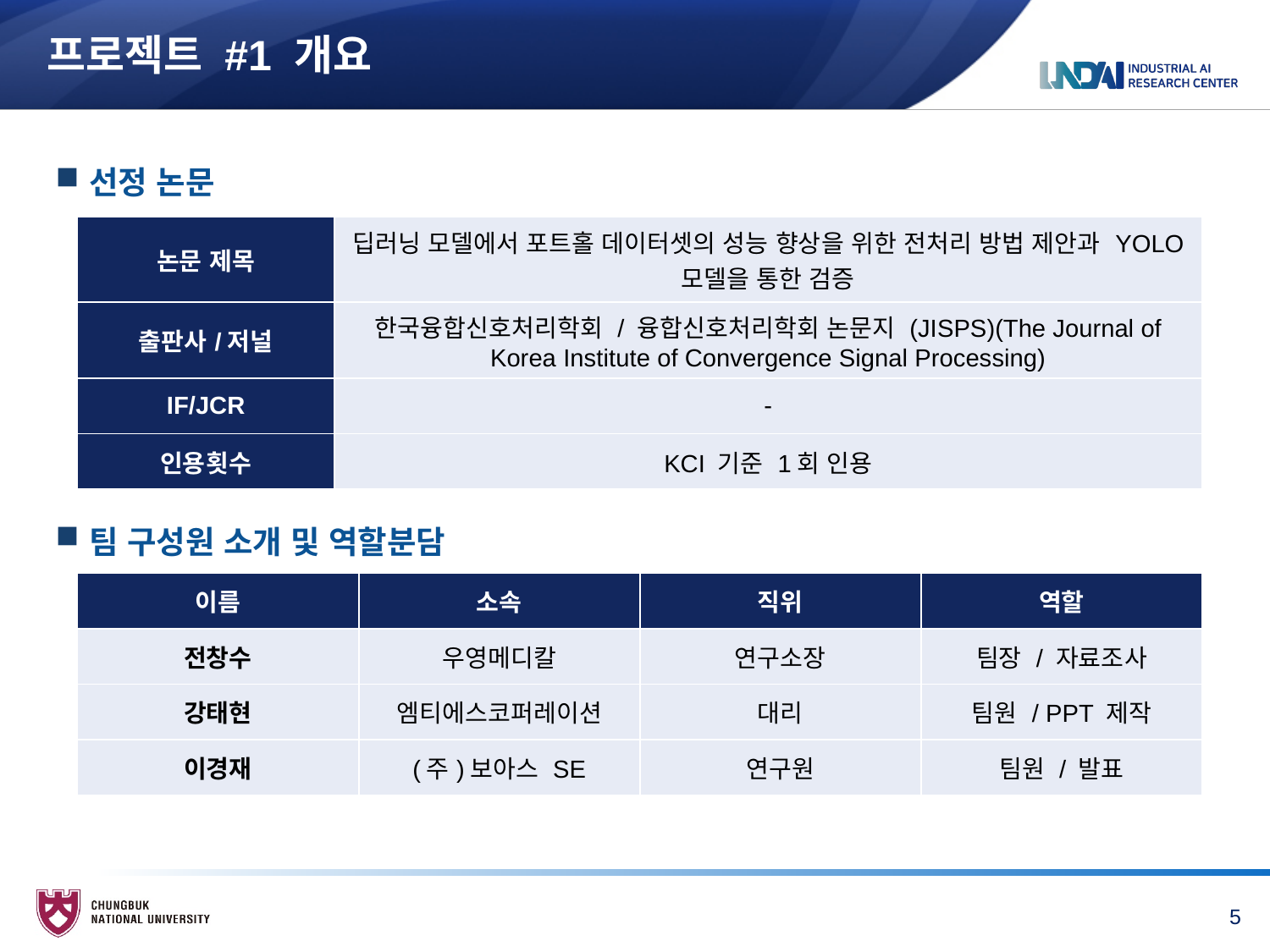

# 프로젝트 #1 개요
선정 논문
| 논문 제목 | 딥러닝 모델에서 포트홀 데이터셋의 성능 향상을 위한 전처리 방법 제안과 YOLO 모델을 통한 검증 |
| --- | --- |
| 출판사/저널 | 한국융합신호처리학회 / 융합신호처리학회 논문지 (JISPS)(The Journal of Korea Institute of Convergence Signal Processing) |
| IF/JCR | - |
| 인용횟수 | KCI 기준 1회 인용 |
팀 구성원 소개 및 역할분담
| 이름 | 소속 | 직위 | 역할 |
| --- | --- | --- | --- |
| 전창수 | 우영메디칼 | 연구소장 | 팀장 / 자료조사 |
| 강태현 | 엠티에스코퍼레이션 | 대리 | 팀원 / PPT 제작 |
| 이경재 | (주)보아스 SE | 연구원 | 팀원 / 발표 |